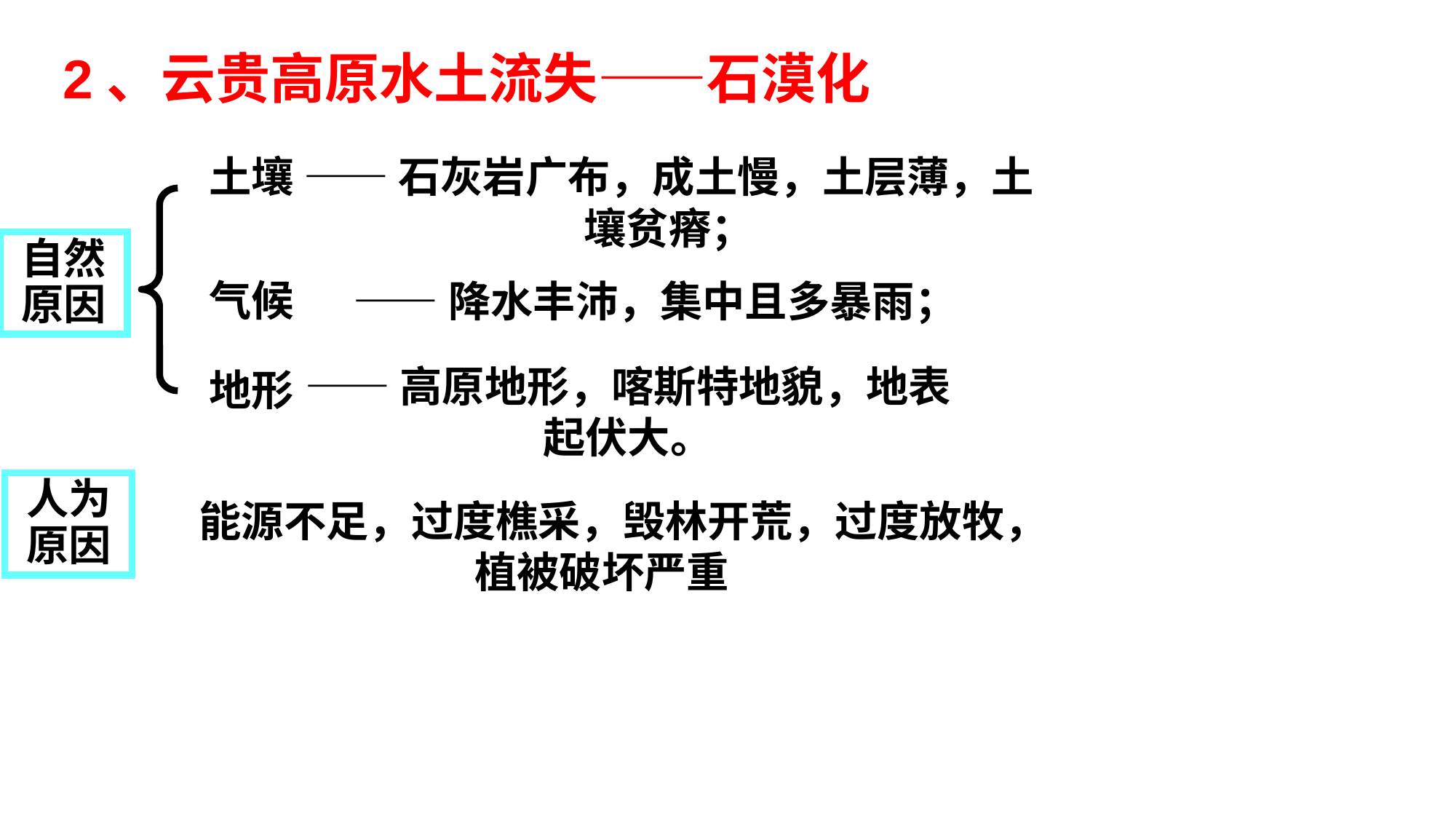

2、云贵高原水土流失——石漠化
——石灰岩广布，成土慢，土层薄，土壤贫瘠；
 土壤

自然原因
 气候
——降水丰沛，集中且多暴雨；
——高原地形，喀斯特地貌，地表起伏大。
 地形
人为原因
能源不足，过度樵采，毁林开荒，过度放牧，植被破坏严重